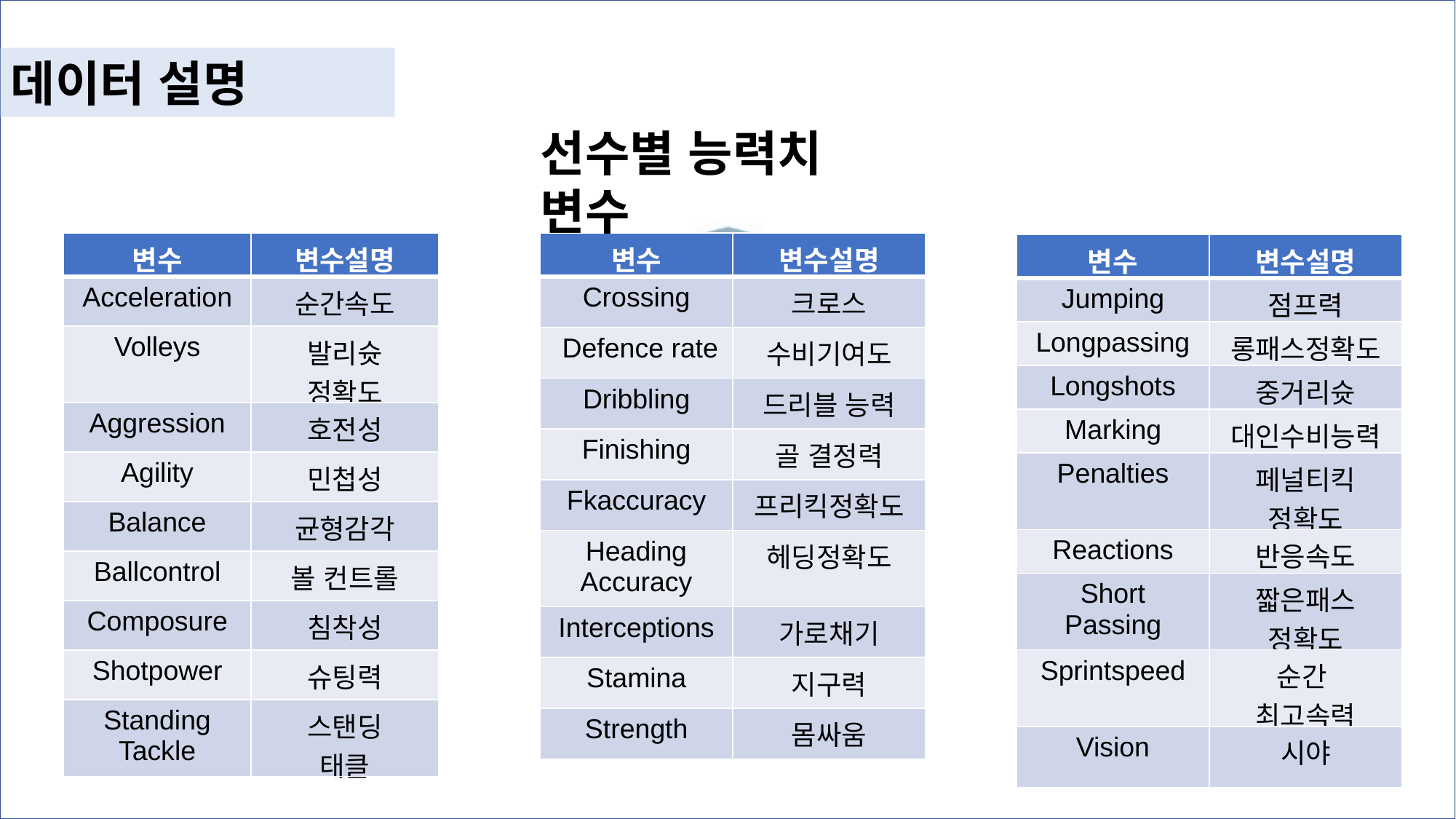

데이터 설명
선수별 능력치 변수
| 변수 | 변수설명 |
| --- | --- |
| Crossing | 크로스 |
| Defence rate | 수비기여도 |
| Dribbling | 드리블 능력 |
| Finishing | 골 결정력 |
| Fkaccuracy | 프리킥정확도 |
| Heading Accuracy | 헤딩정확도 |
| Interceptions | 가로채기 |
| Stamina | 지구력 |
| Strength | 몸싸움 |
| 변수 | 변수설명 |
| --- | --- |
| Acceleration | 순간속도 |
| Volleys | 발리슛 정확도 |
| Aggression | 호전성 |
| Agility | 민첩성 |
| Balance | 균형감각 |
| Ballcontrol | 볼 컨트롤 |
| Composure | 침착성 |
| Shotpower | 슈팅력 |
| Standing Tackle | 스탠딩 태클 |
| 변수 | 변수설명 |
| --- | --- |
| Jumping | 점프력 |
| Longpassing | 롱패스정확도 |
| Longshots | 중거리슛 |
| Marking | 대인수비능력 |
| Penalties | 페널티킥 정확도 |
| Reactions | 반응속도 |
| Short Passing | 짧은패스 정확도 |
| Sprintspeed | 순간 최고속력 |
| Vision | 시야 |